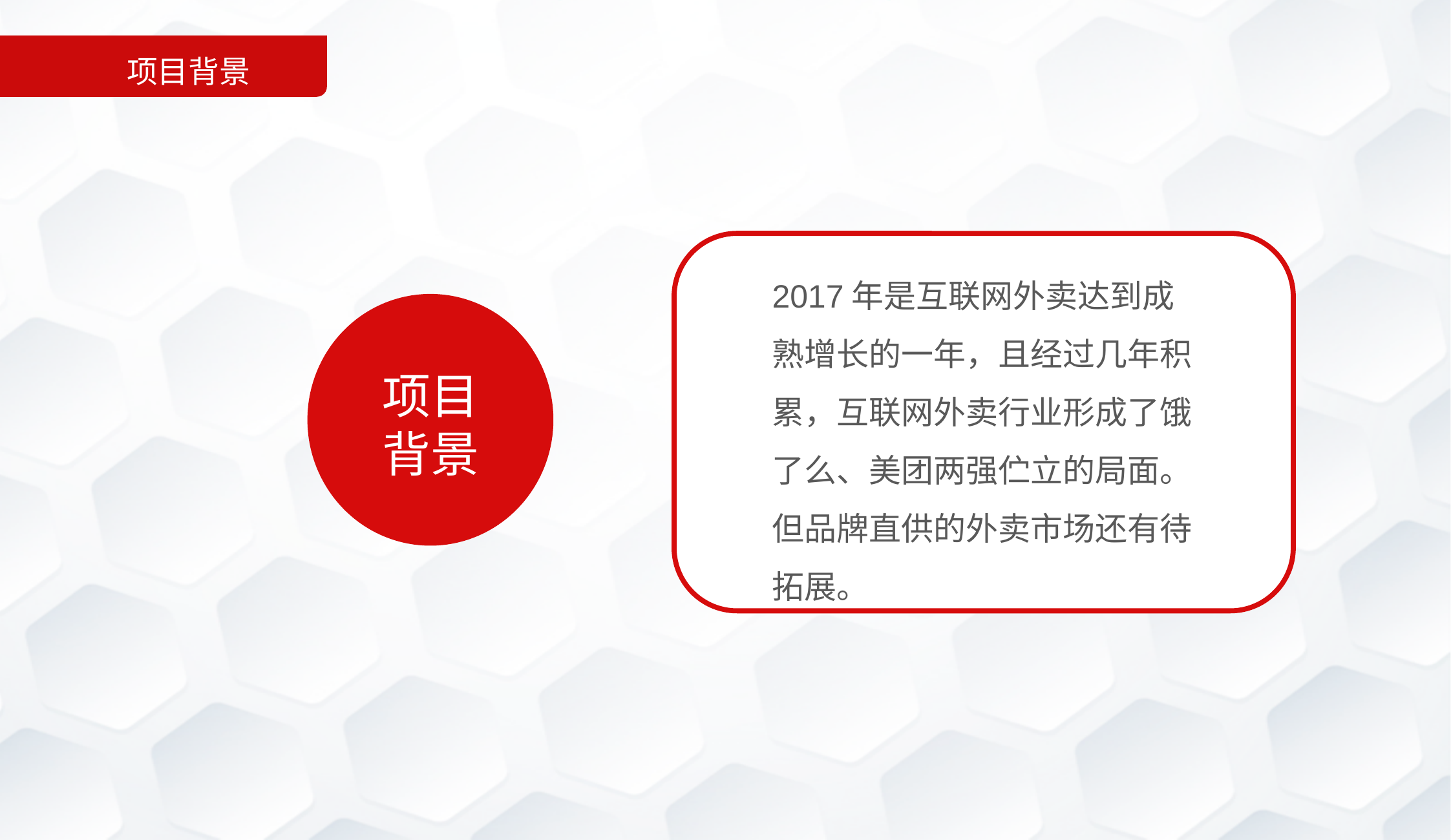

项目背景

2017年是互联网外卖达到成熟增长的一年，且经过几年积累，互联网外卖行业形成了饿了么、美团两强伫立的局面。但品牌直供的外卖市场还有待拓展。

项目
背景